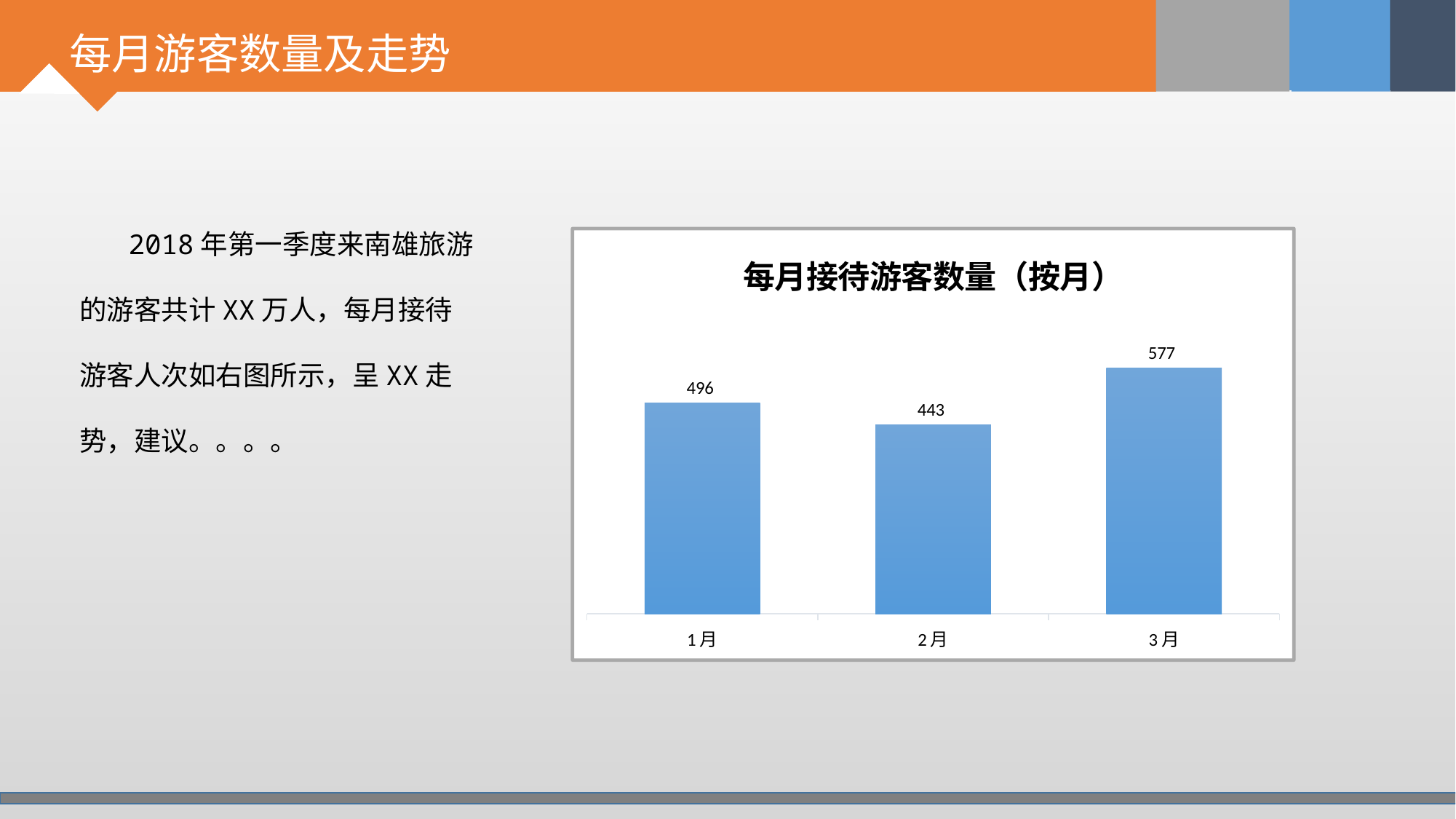

# 每月游客数量及走势
   2018年第一季度来南雄旅游的游客共计XX万人，每月接待游客人次如右图所示，呈XX走势，建议。。。。

### Chart: 每月接待游客数量（按月）

| Category | 数量 |
|---|---|
| 1月 | 496.01 |
| 2月 | 443.3217647058823 |
| 3月 | 576.8458823529411 |